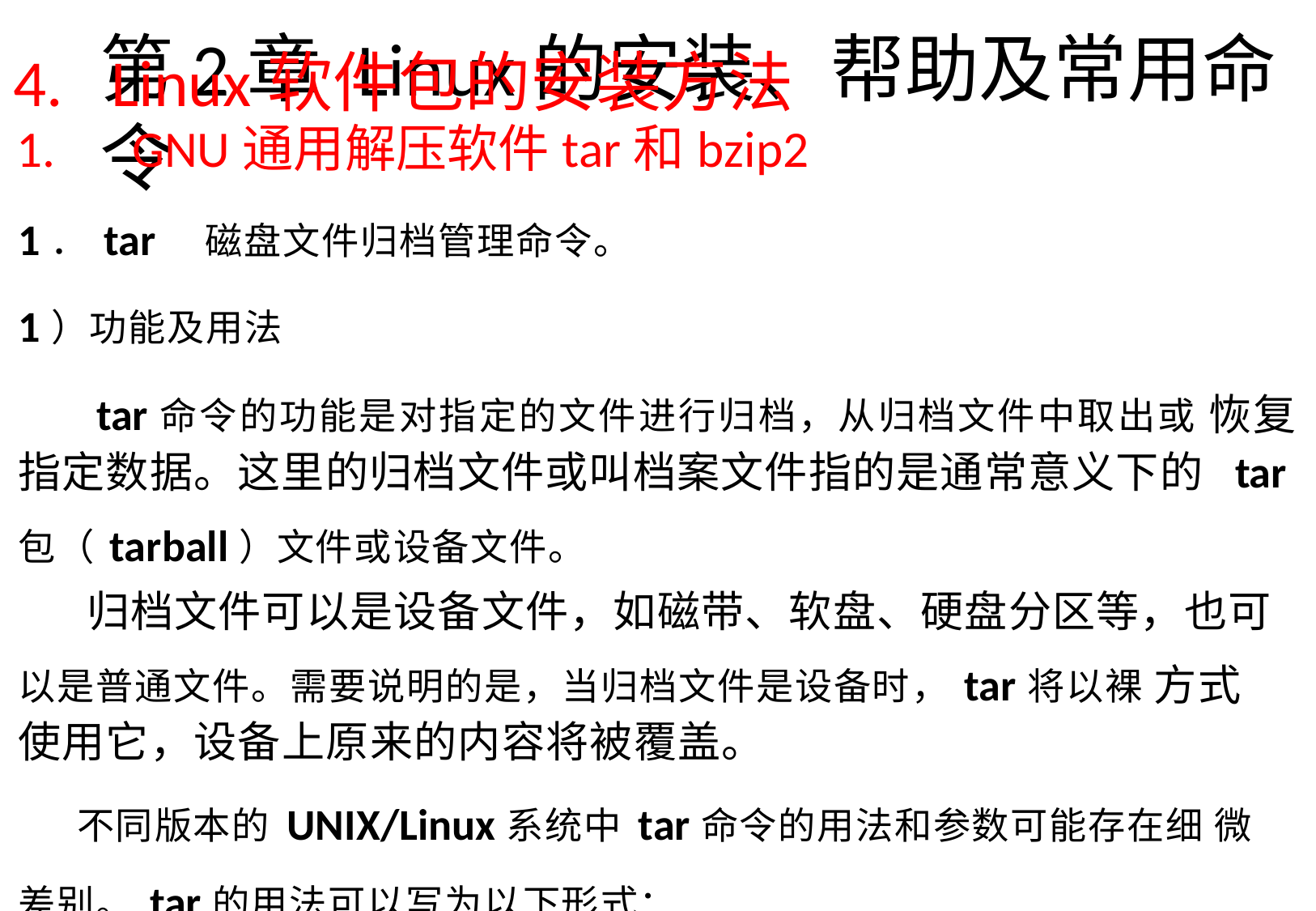

Linux软件包的安装方法
GNU通用解压软件tar和bzip2
1．tar	磁盘文件归档管理命令。
1）功能及用法
tar命令的功能是对指定的文件进行归档，从归档文件中取出或 恢复指定数据。这里的归档文件或叫档案文件指的是通常意义下的  tar包（tarball）文件或设备文件。
归档文件可以是设备文件，如磁带、软盘、硬盘分区等，也可 以是普通文件。需要说明的是，当归档文件是设备时，tar将以裸 方式使用它，设备上原来的内容将被覆盖。
不同版本的UNIX/Linux系统中tar命令的用法和参数可能存在细 微差别。tar的用法可以写为以下形式：

tar [ keys ] [ files ]
# 第2章Linux的安装、帮助及常用命令